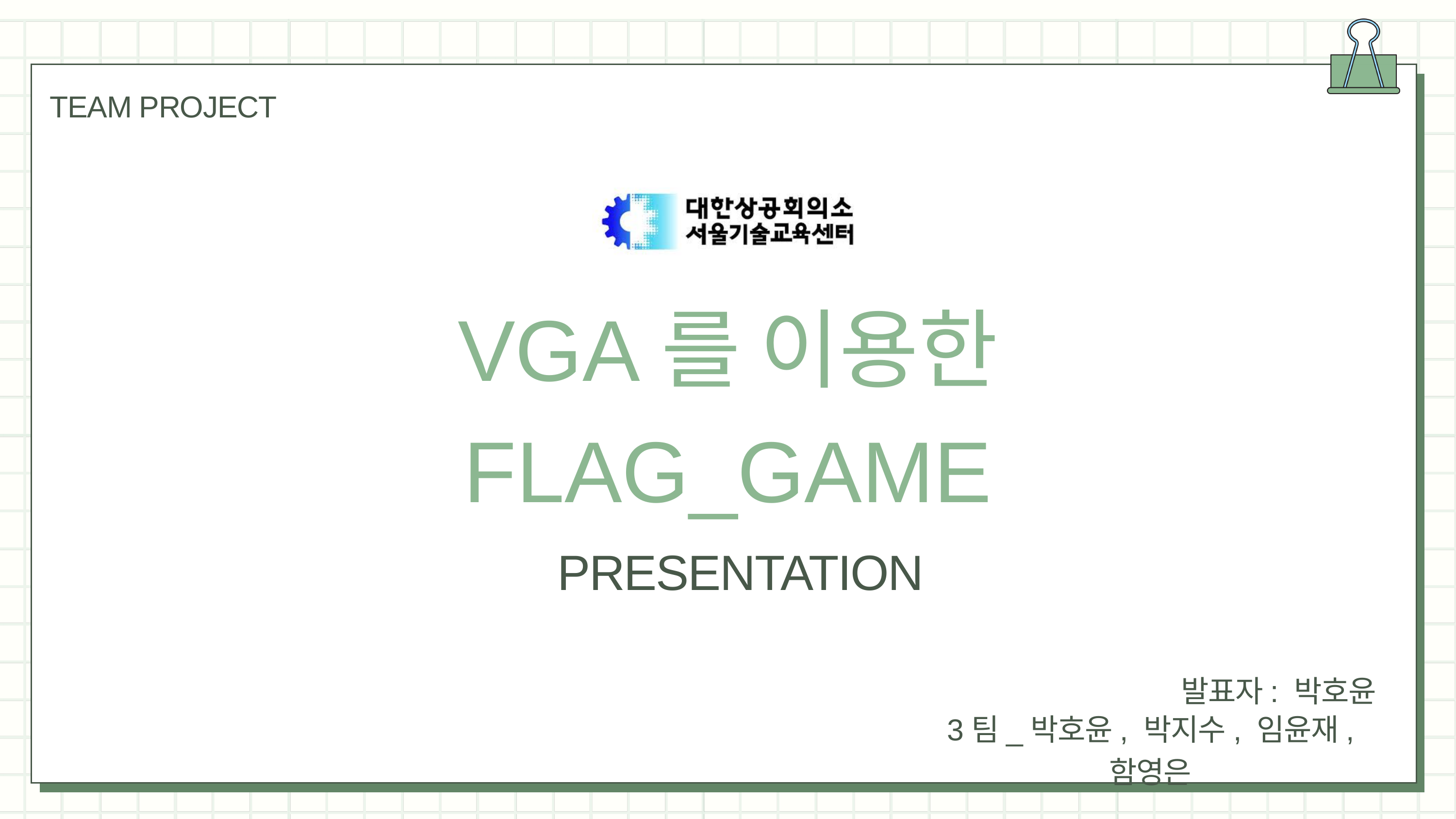

TEAM PROJECT

VGA를 이용한 FLAG_GAME
PRESENTATION
발표자: 박호윤
3팀_박호윤, 박지수, 임윤재, 함영은